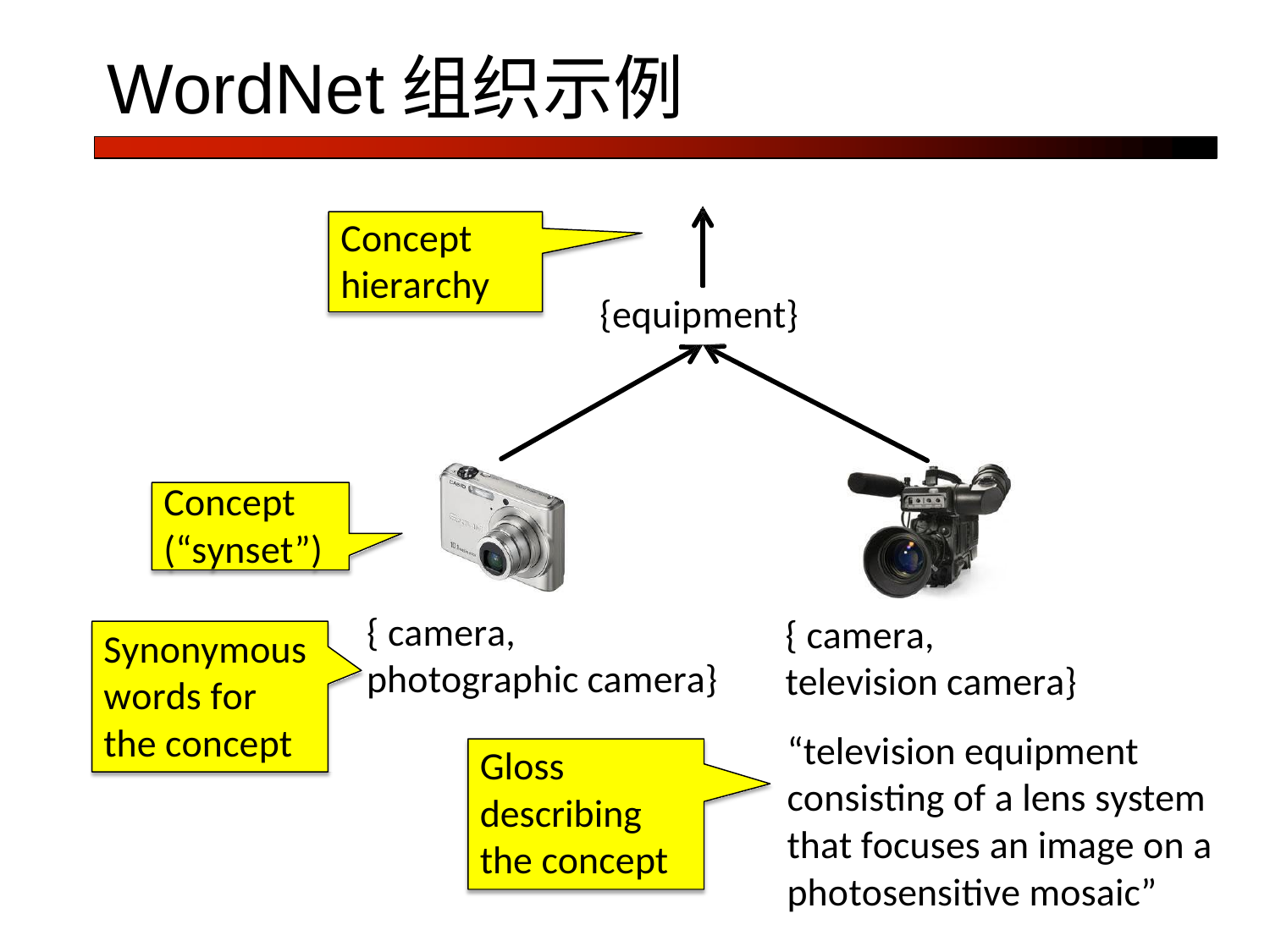

# WordNet组织示例

Concept
hierarchy
{equipment}

Concept
(“synset”)

{ camera, photographic camera}
{ camera,
television camera}

“television equipment consisting of a lens system that focuses an image on a photosensitive mosaic”

Synonymous words for the concept

Gloss describing the concept